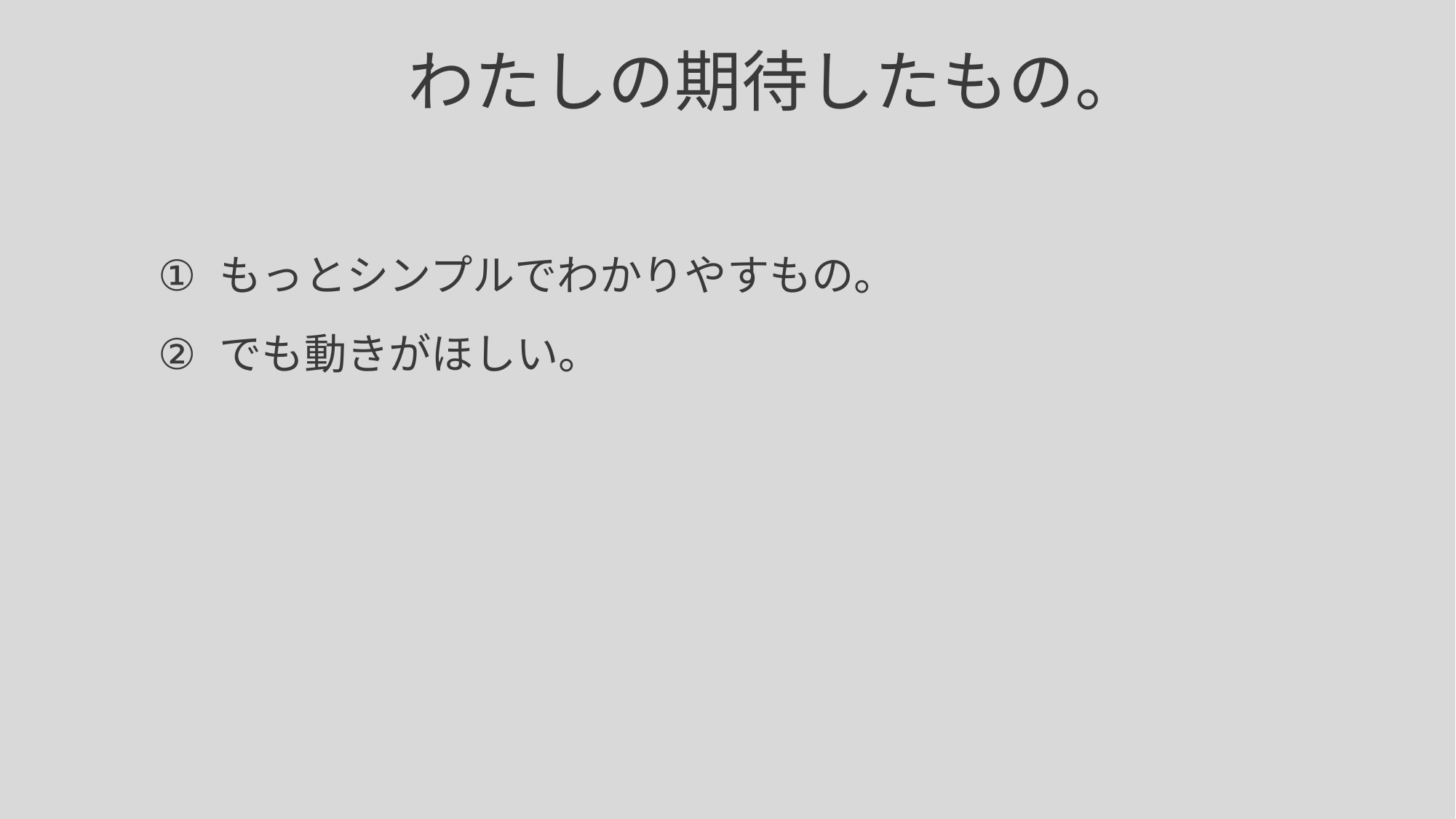

わたしの期待したもの。
もっとシンプルでわかりやすもの。
でも動きがほしい。